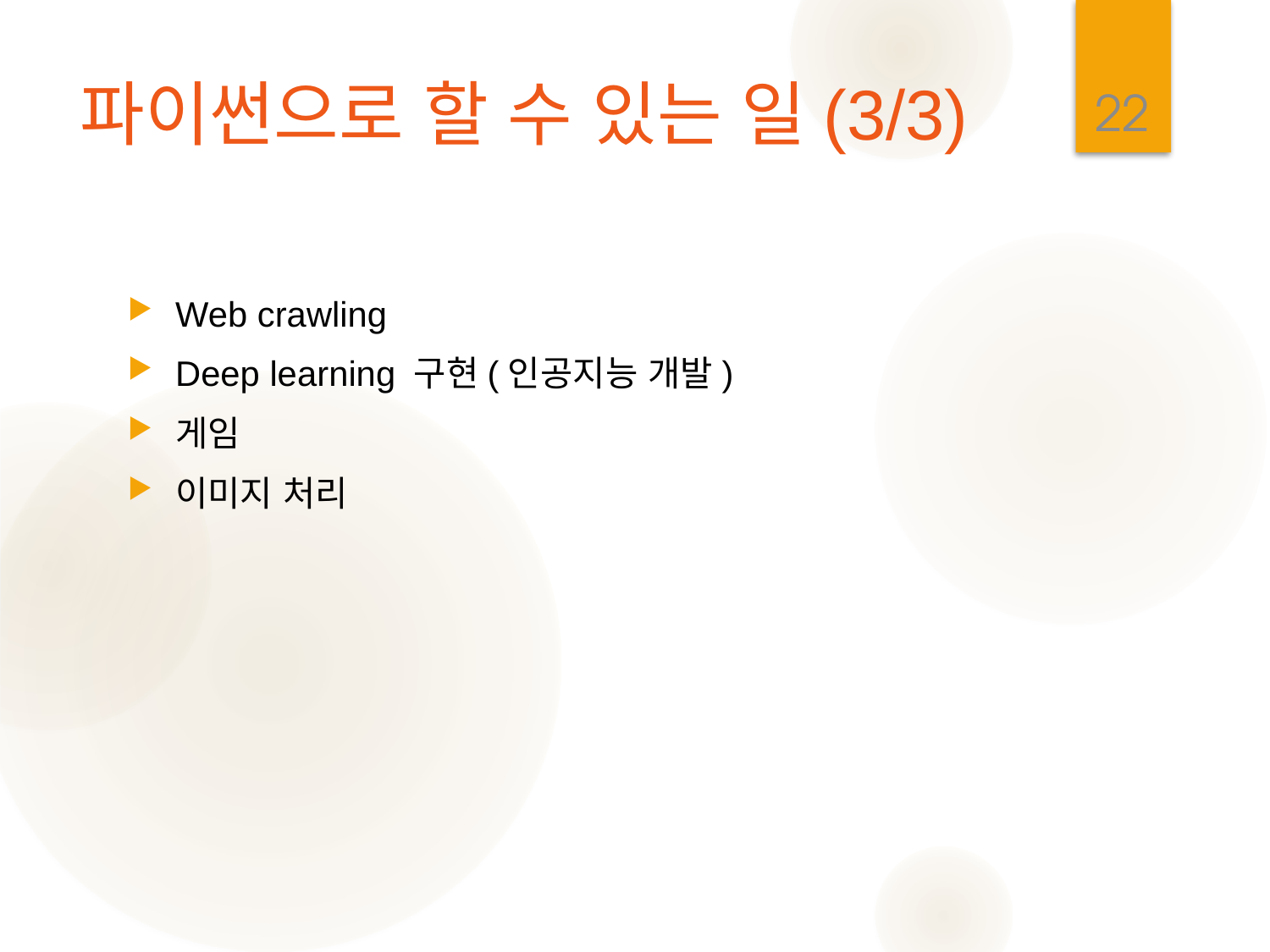

22
# 파이썬으로 할 수 있는 일(3/3)
Web crawling
Deep learning 구현(인공지능 개발)
게임
이미지 처리